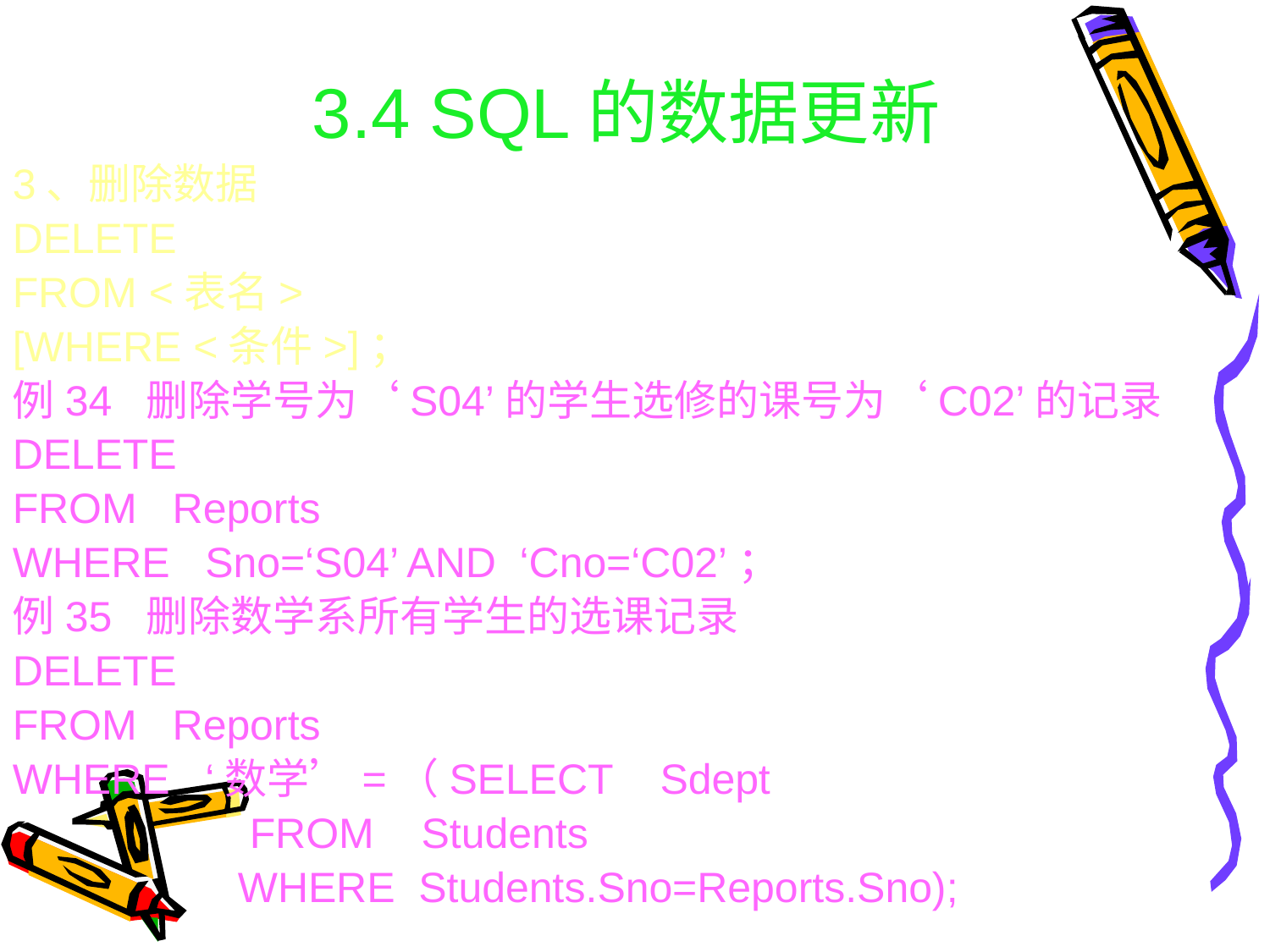

# 3.4 SQL的数据更新
3、删除数据
DELETE
FROM <表名>
[WHERE <条件>]；
例34  删除学号为‘S04’的学生选修的课号为‘C02’的记录
DELETE
FROM   Reports
WHERE   Sno=‘S04’ AND  ‘Cno=‘C02’；
例35  删除数学系所有学生的选课记录
DELETE
FROM   Reports
WHERE   ‘数学’=（SELECT    Sdept
                    FROM    Students
                   WHERE  Students.Sno=Reports.Sno);